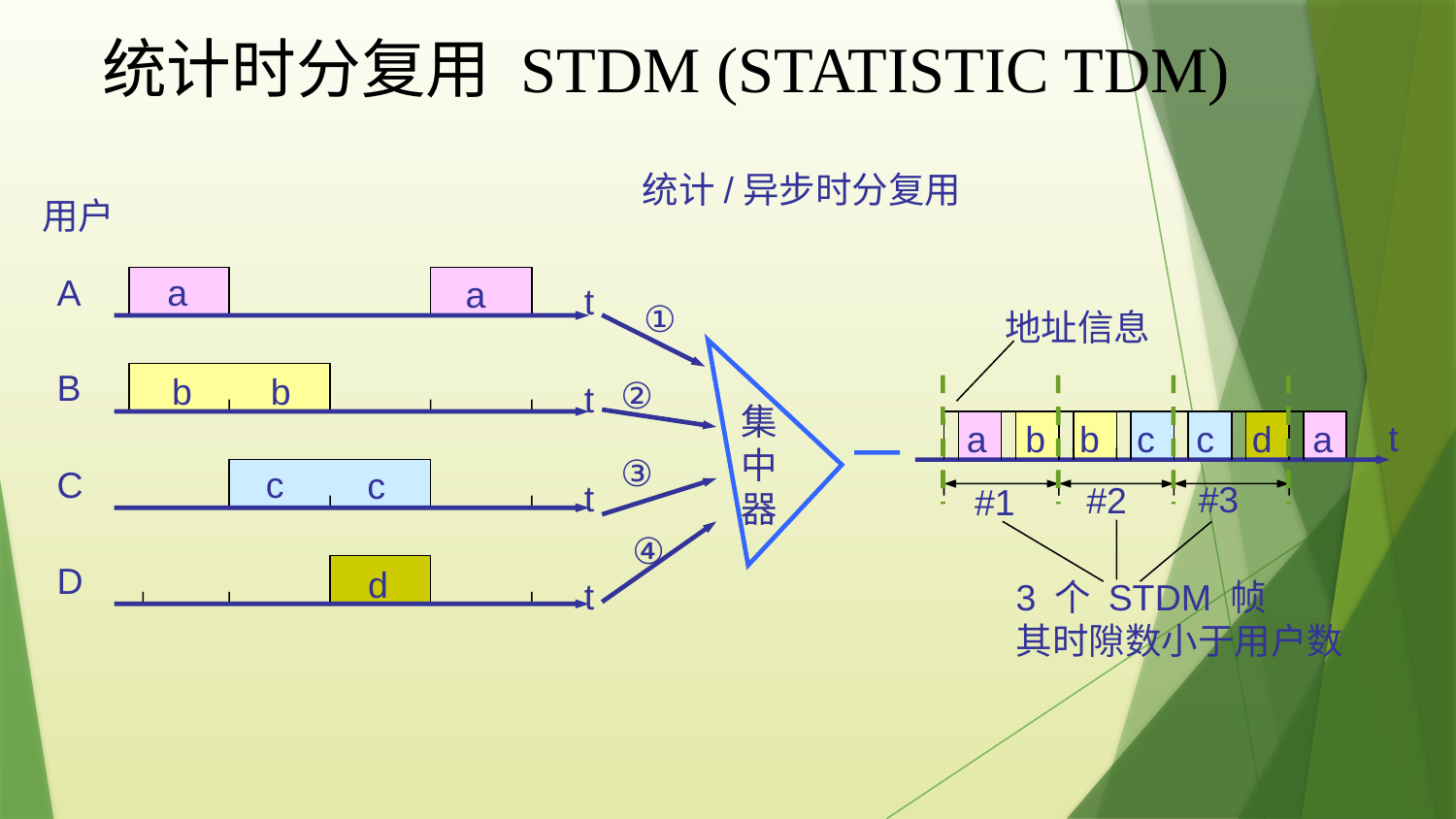

# 统计时分复用 STDM (STATISTIC TDM)
统计/异步时分复用
用户
A
a
a

t
①
地址信息

B
b
b

②
t

集中器

t

a
b
b
c
c
d
a

③

C
c
c

t
#3
#2

#1

④

D
d

t
3 个 STDM 帧
其时隙数小于用户数